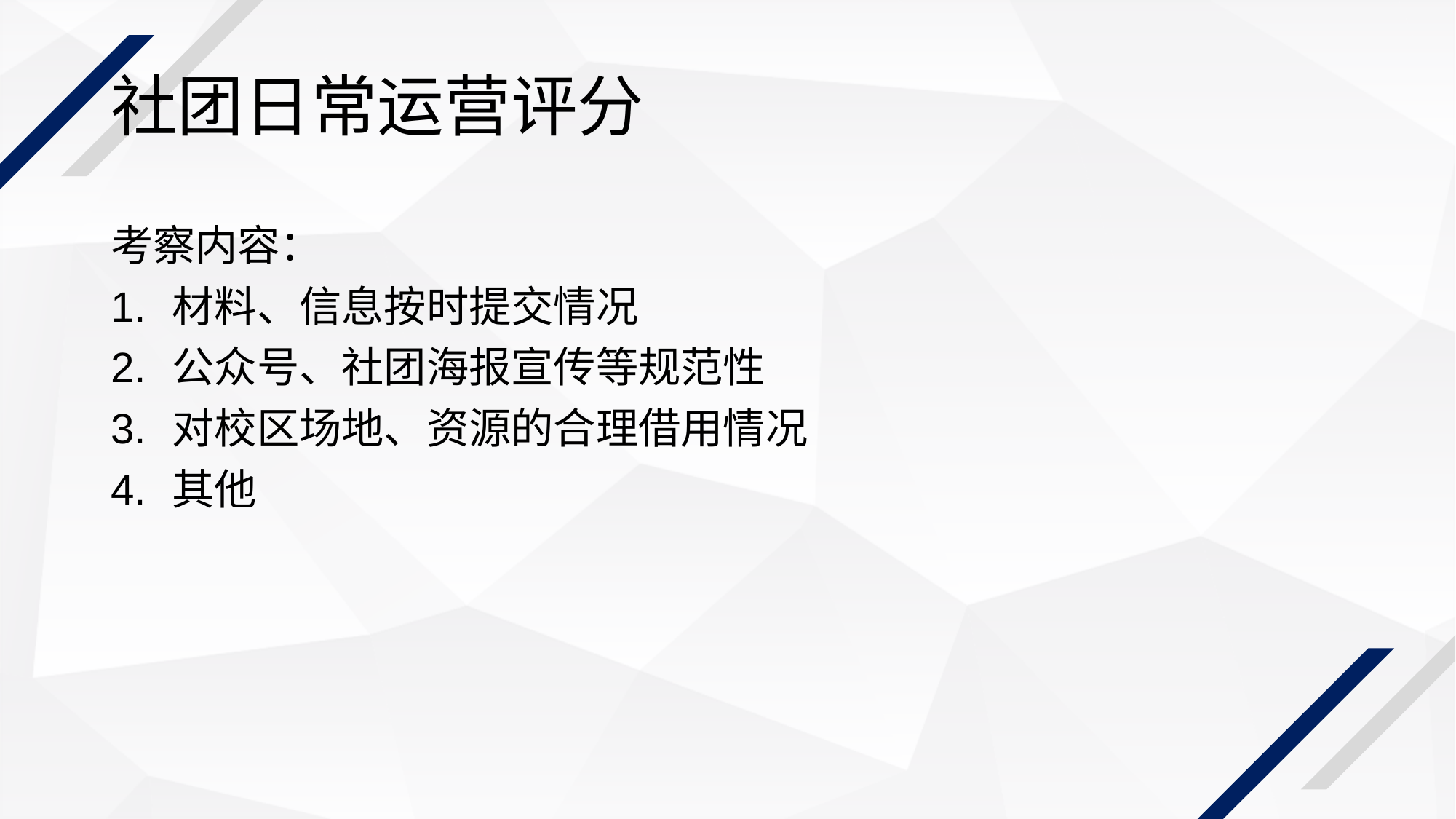

社团日常运营评分
考察内容：
材料、信息按时提交情况
公众号、社团海报宣传等规范性
对校区场地、资源的合理借用情况
其他